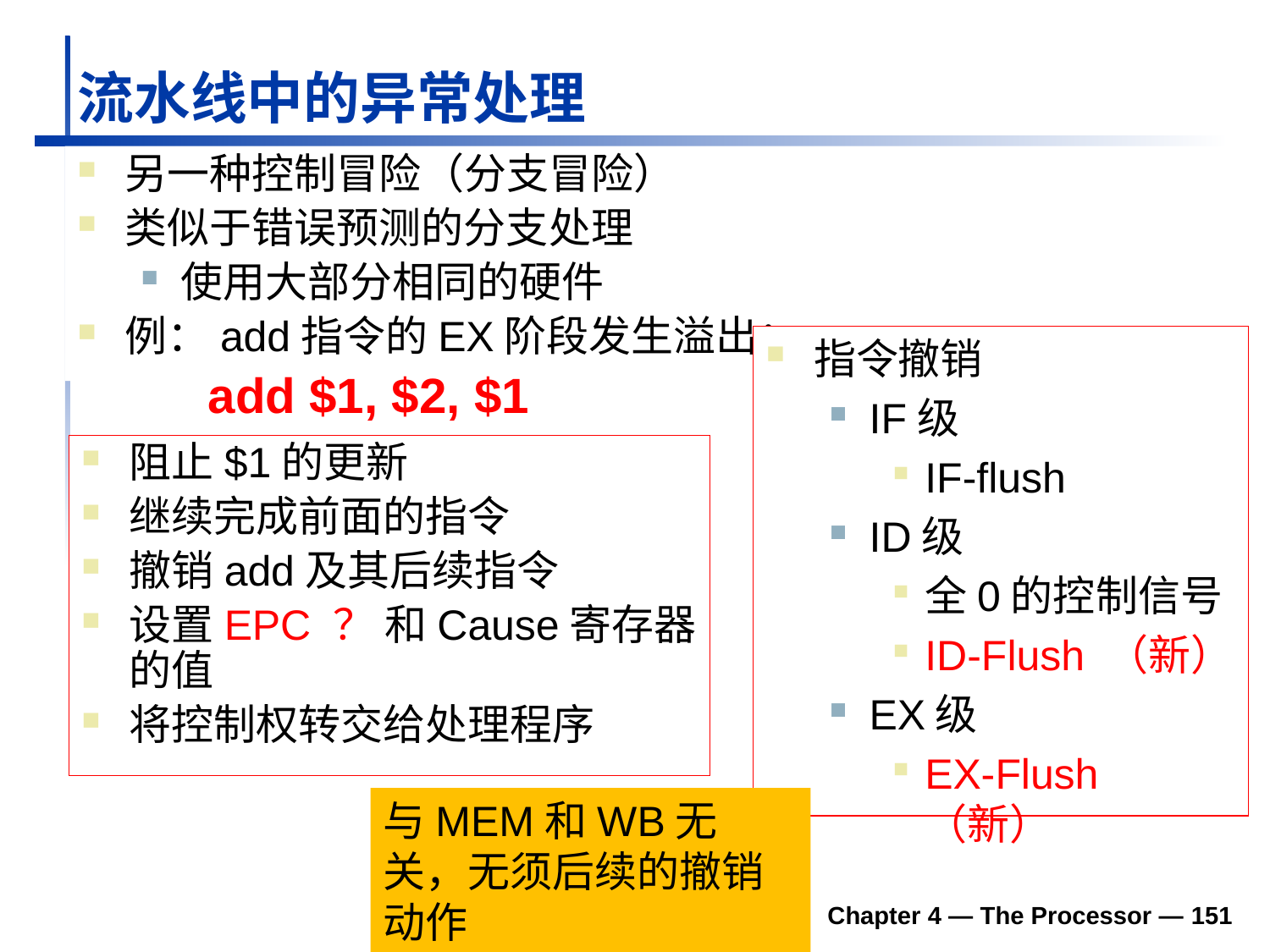

# 流水线中的异常处理
另一种控制冒险（分支冒险）
类似于错误预测的分支处理
使用大部分相同的硬件
例：add指令的EX阶段发生溢出：
           add $1, $2, $1

指令撤销
IF级
IF-flush
ID级
全0的控制信号
ID-Flush （新）
EX级
EX-Flush（新）
阻止$1的更新
继续完成前面的指令
撤销add及其后续指令
设置EPC ？ 和Cause寄存器的值
将控制权转交给处理程序
与MEM和WB无关，无须后续的撤销动作
Chapter 4 — The Processor — 151